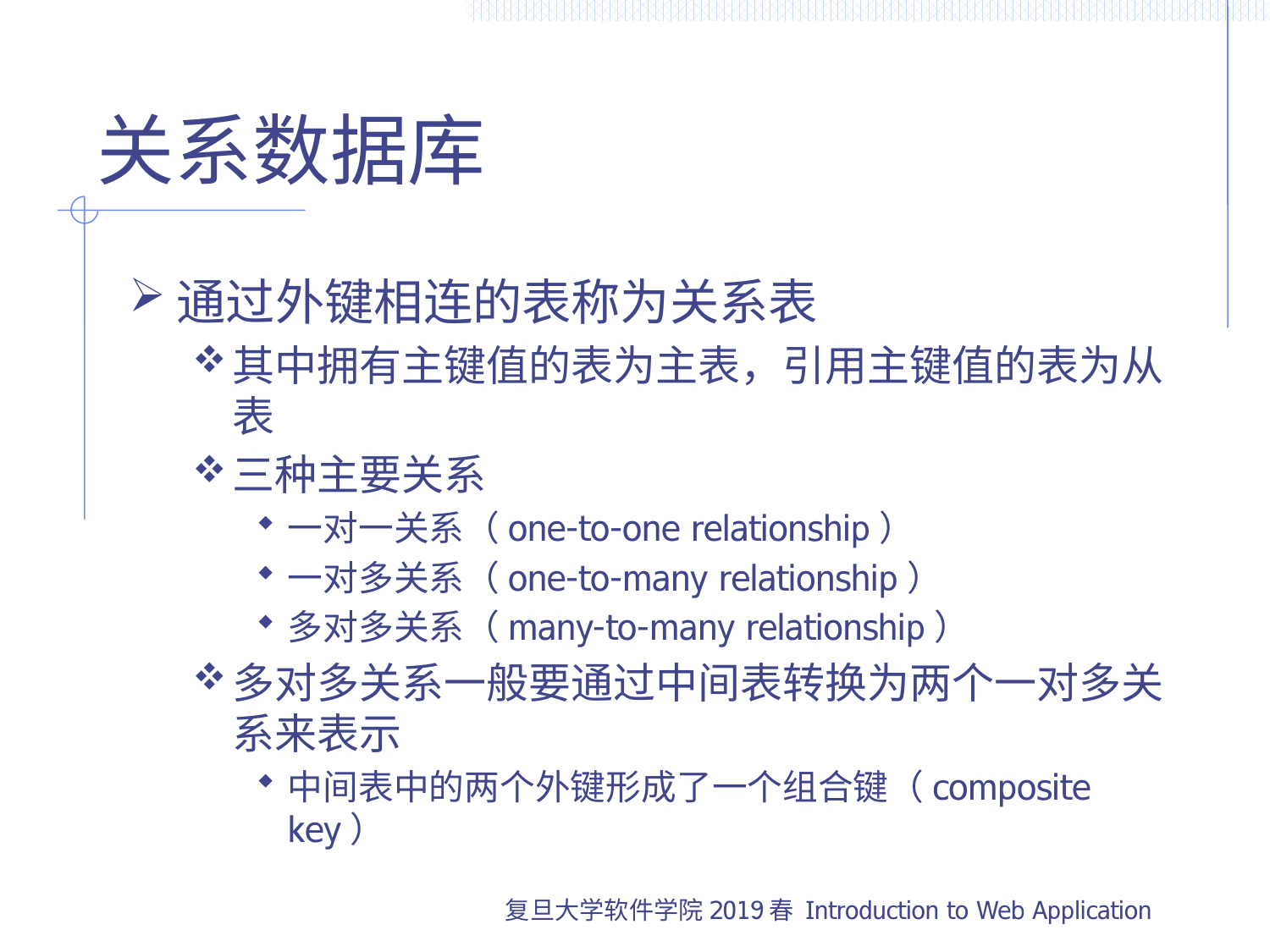

# 关系数据库
通过外键相连的表称为关系表
其中拥有主键值的表为主表，引用主键值的表为从表
三种主要关系
一对一关系（one-to-one relationship）
一对多关系（one-to-many relationship）
多对多关系（many-to-many relationship）
多对多关系一般要通过中间表转换为两个一对多关系来表示
中间表中的两个外键形成了一个组合键（composite key）